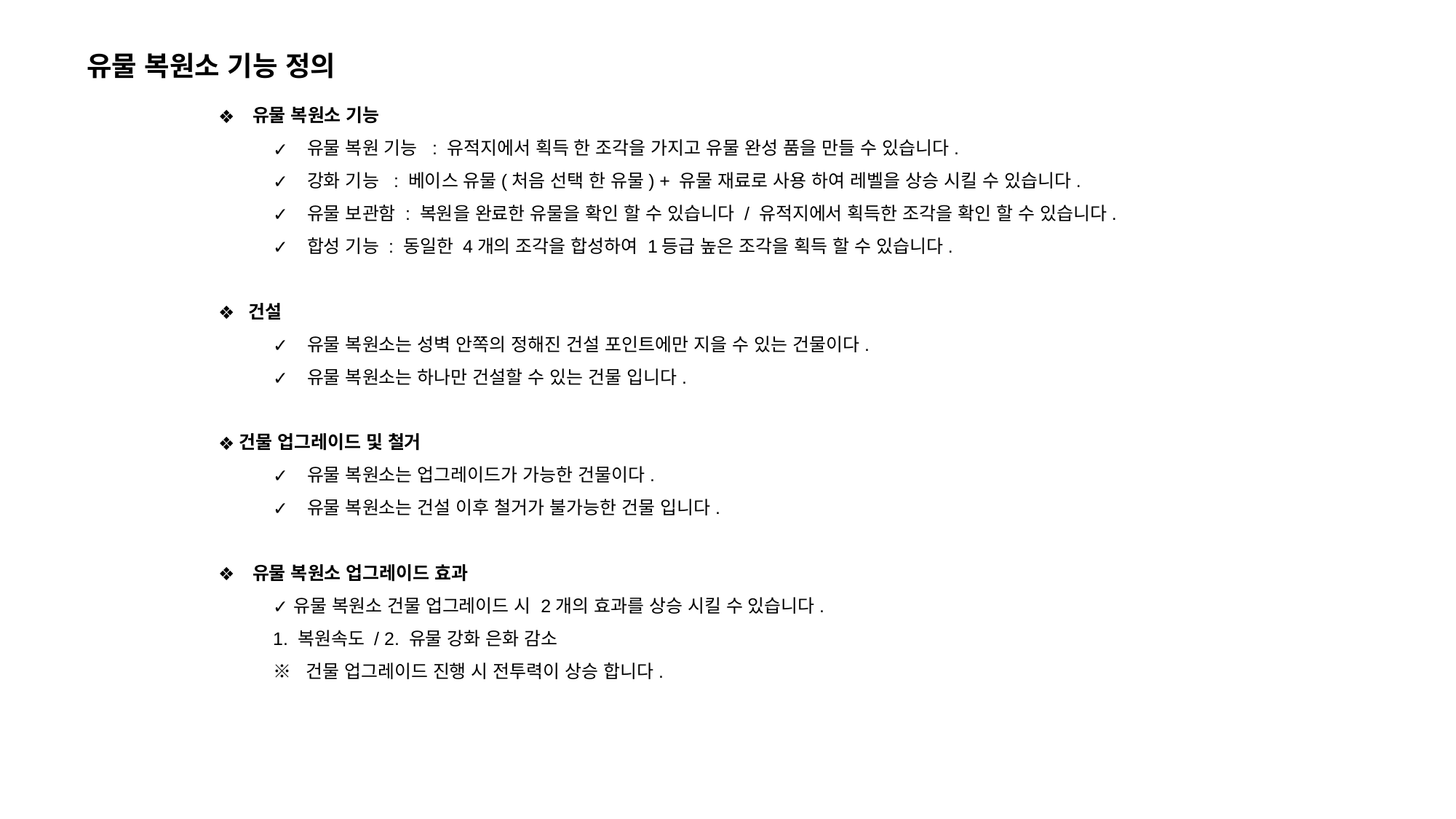

유물 복원소 기능 정의
유물 복원소 기능
유물 복원 기능  : 유적지에서 획득 한 조각을 가지고 유물 완성 품을 만들 수 있습니다.
강화 기능  : 베이스 유물(처음 선택 한 유물) + 유물 재료로 사용 하여 레벨을 상승 시킬 수 있습니다.
유물 보관함 : 복원을 완료한 유물을 확인 할 수 있습니다 / 유적지에서 획득한 조각을 확인 할 수 있습니다.
합성 기능 : 동일한 4개의 조각을 합성하여 1등급 높은 조각을 획득 할 수 있습니다.

 건설
유물 복원소는 성벽 안쪽의 정해진 건설 포인트에만 지을 수 있는 건물이다.
유물 복원소는 하나만 건설할 수 있는 건물 입니다.

건물 업그레이드 및 철거
유물 복원소는 업그레이드가 가능한 건물이다.
유물 복원소는 건설 이후 철거가 불가능한 건물 입니다.

유물 복원소 업그레이드 효과
유물 복원소 건물 업그레이드 시 2개의 효과를 상승 시킬 수 있습니다.
1. 복원속도 / 2. 유물 강화 은화 감소
※  건물 업그레이드 진행 시 전투력이 상승 합니다.